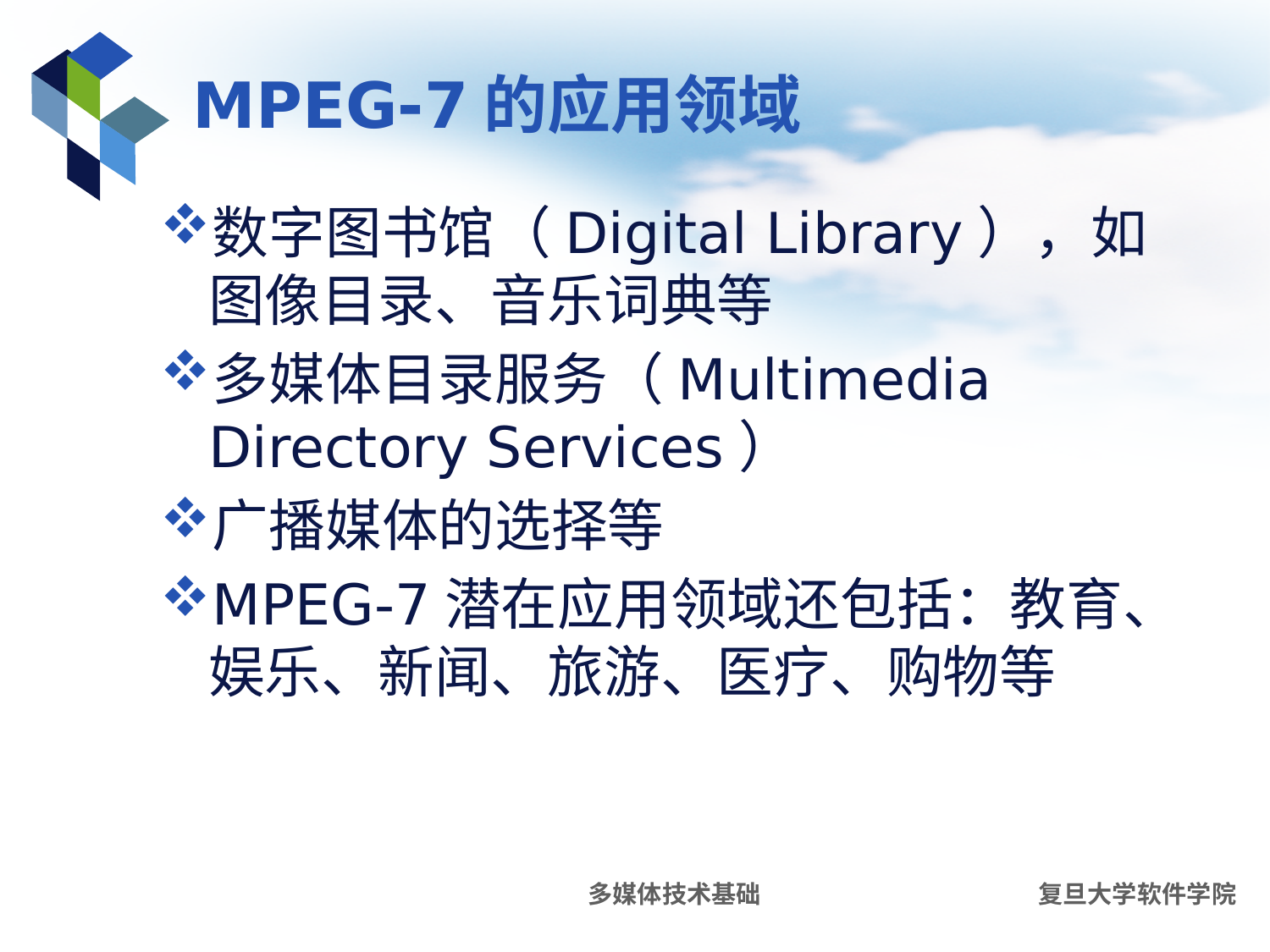

# MPEG-7的应用领域
数字图书馆（Digital Library），如图像目录、音乐词典等
多媒体目录服务（Multimedia Directory Services）
广播媒体的选择等
MPEG-7潜在应用领域还包括：教育、娱乐、新闻、旅游、医疗、购物等
多媒体技术基础